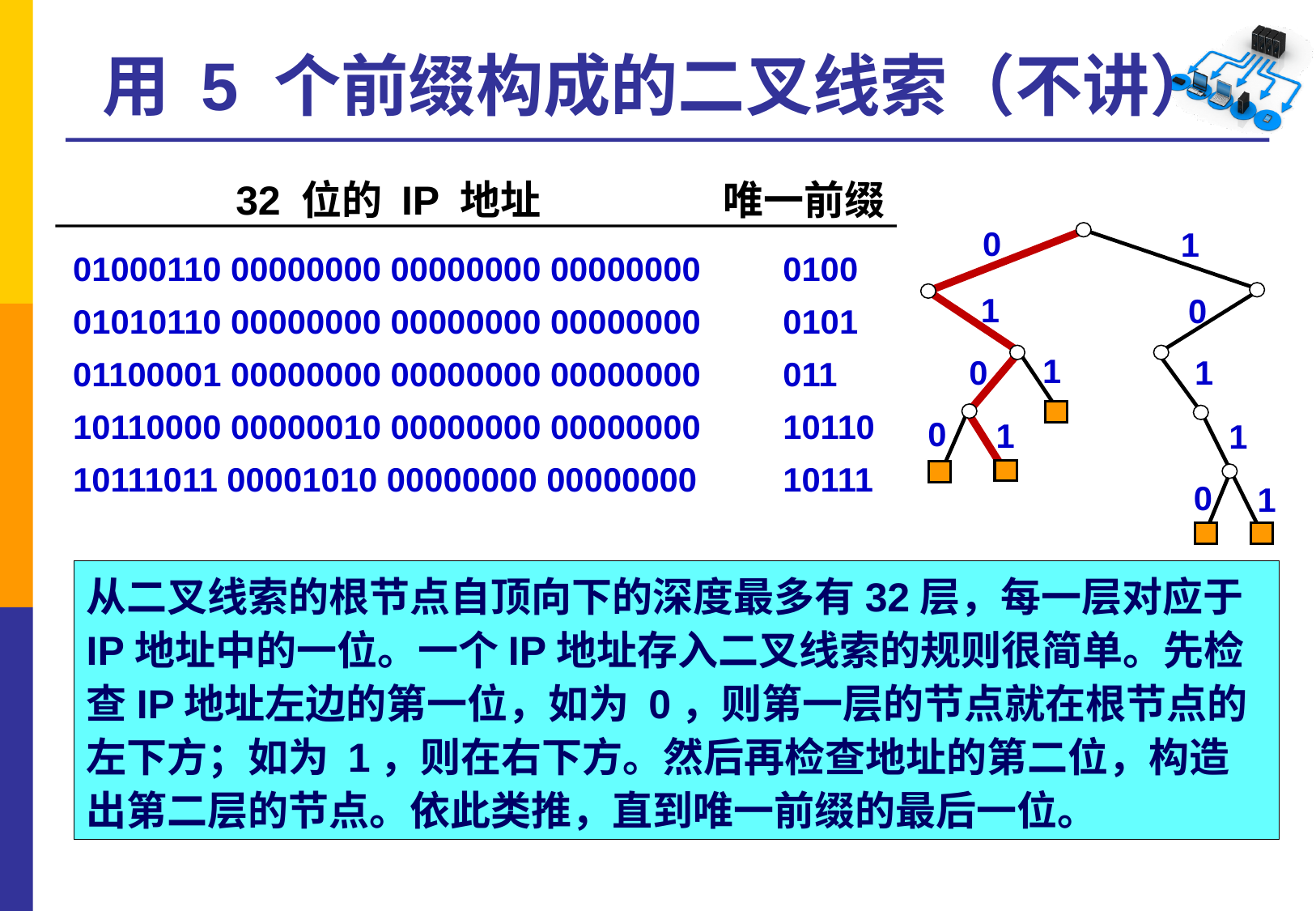

# 用 5 个前缀构成的二叉线索（不讲）
                32 位的 IP 地址                    唯一前缀
  01000110 00000000 00000000 00000000	0100
  01010110 00000000 00000000 00000000	0101
  01100001 00000000 00000000 00000000	011
  10110000 00000010 00000000 00000000	10110
  10111011 00001010 00000000 00000000	10111

0
1

1

0
1

0
1

0
1
1

0
1

从二叉线索的根节点自顶向下的深度最多有32层，每一层对应于IP地址中的一位。一个IP地址存入二叉线索的规则很简单。先检查IP地址左边的第一位，如为 0，则第一层的节点就在根节点的左下方；如为 1，则在右下方。然后再检查地址的第二位，构造出第二层的节点。依此类推，直到唯一前缀的最后一位。